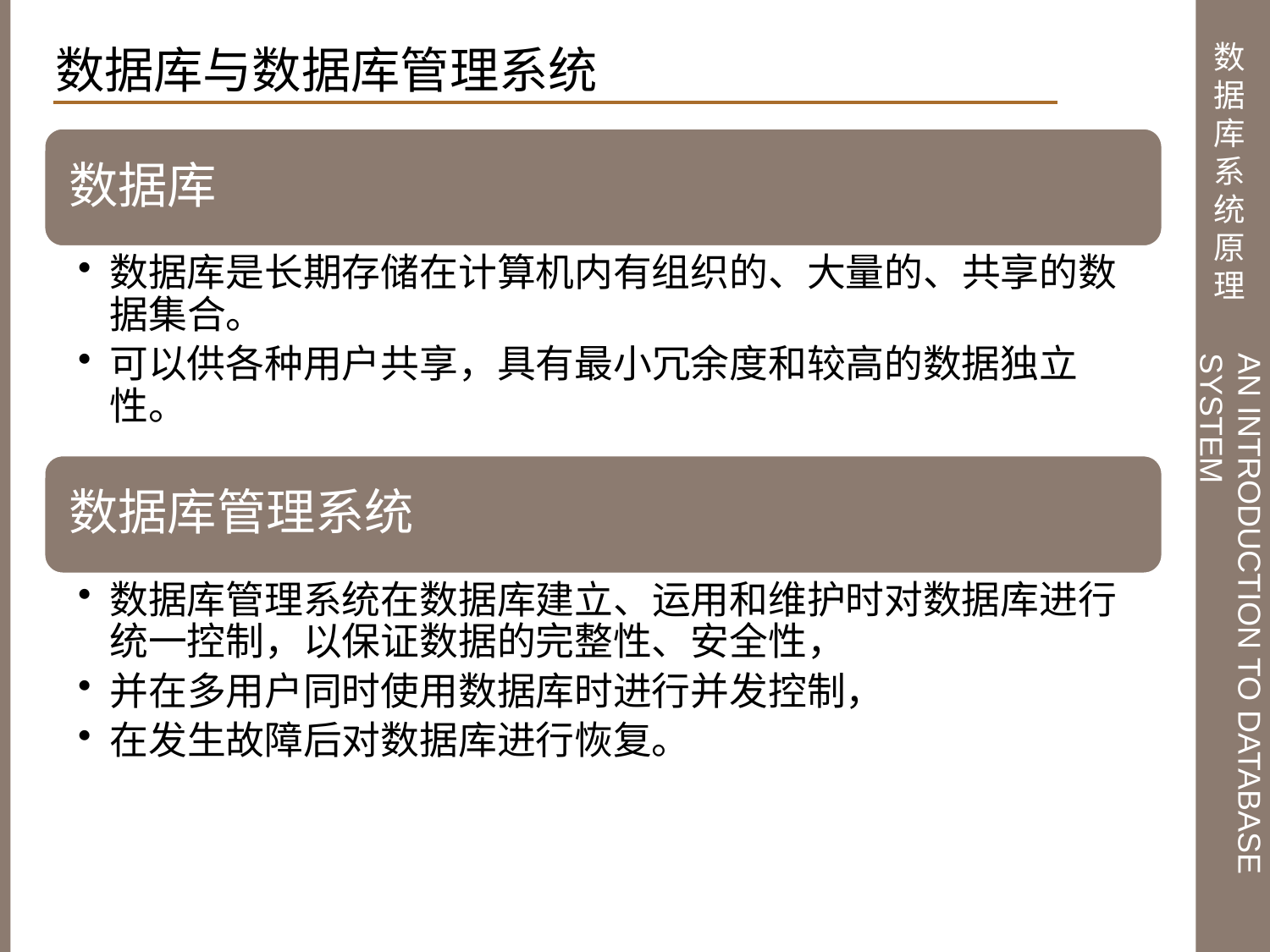

数据库与数据库管理系统
数据库
数据库是长期存储在计算机内有组织的、大量的、共享的数据集合。
可以供各种用户共享，具有最小冗余度和较高的数据独立性。
数据库管理系统
数据库管理系统在数据库建立、运用和维护时对数据库进行统一控制，以保证数据的完整性、安全性，
并在多用户同时使用数据库时进行并发控制，
在发生故障后对数据库进行恢复。